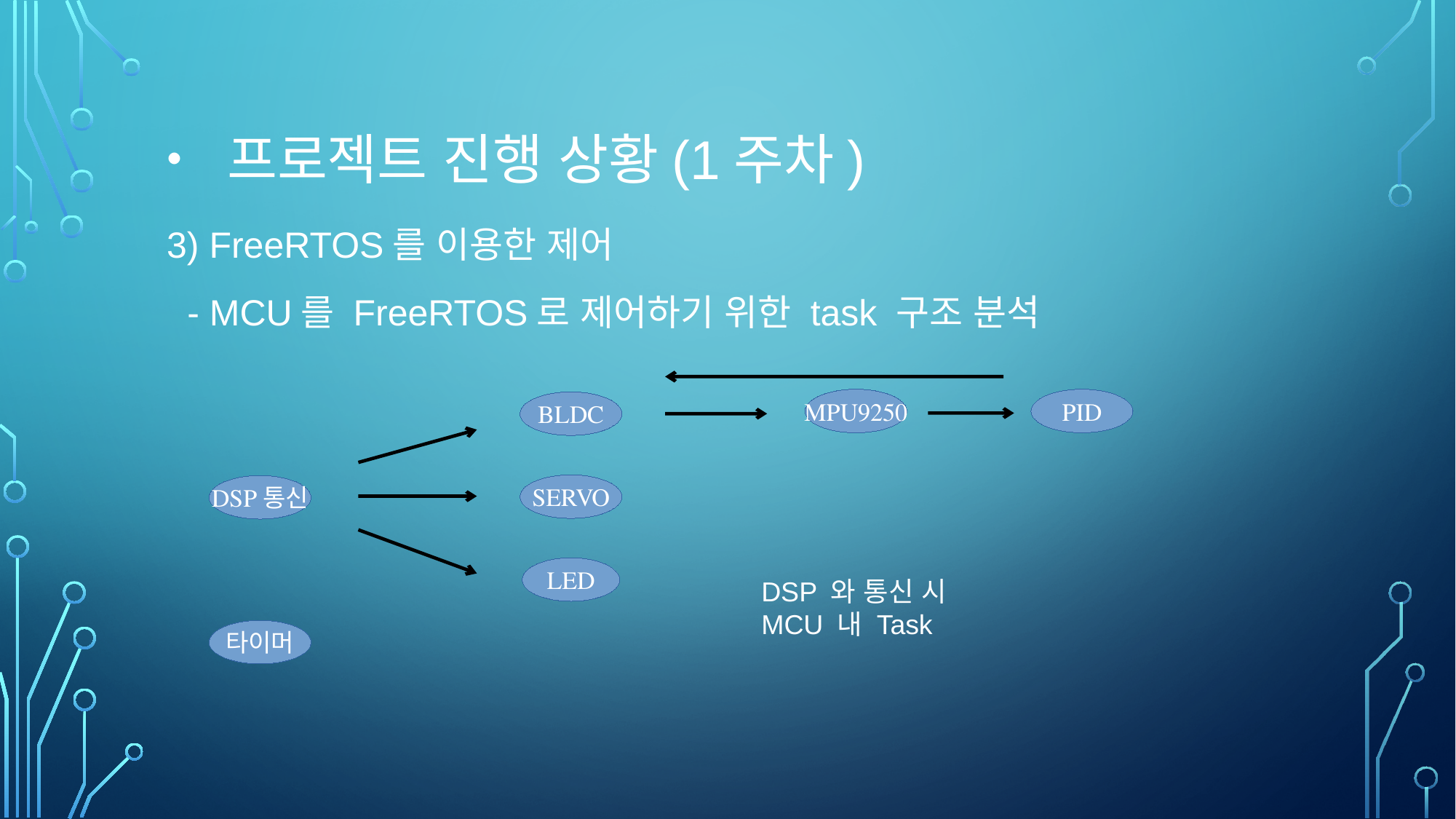

# • 프로젝트 진행 상황(1주차)
3) FreeRTOS를 이용한 제어
  - MCU를 FreeRTOS로 제어하기 위한 task 구조 분석

MPU9250
PID
BLDC

SERVO
DSP통신

LED
DSP 와 통신 시  MCU 내 Task
타이머